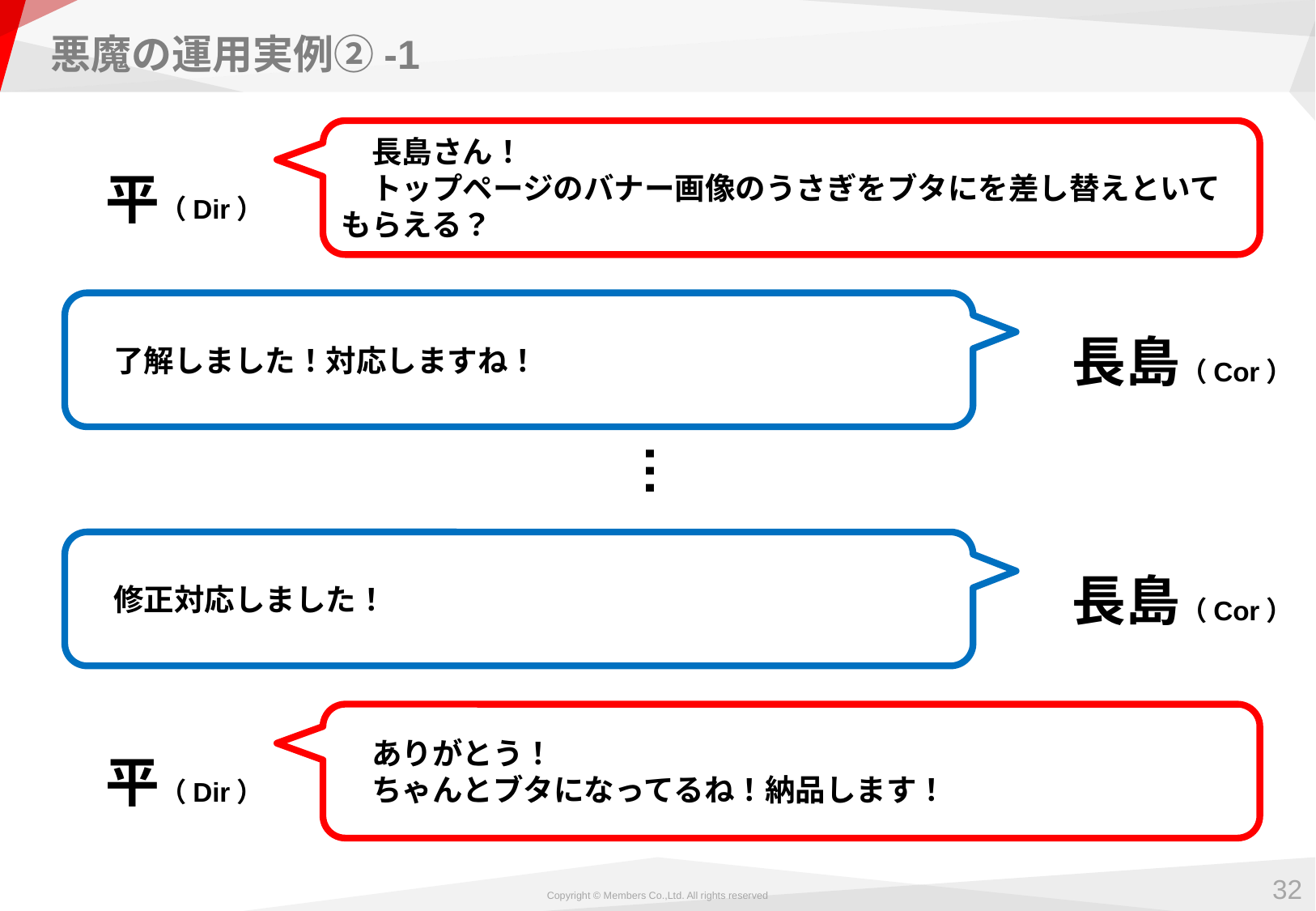

# 悪魔の運用実例②-1
　長島さん！
　トップページのバナー画像のうさぎをブタにを差し替えといてもらえる？
平（Dir）
　了解しました！対応しますね！
 長島（Cor）
 …
　修正対応しました！
 長島（Cor）
　ありがとう！
　ちゃんとブタになってるね！納品します！
平（Dir）